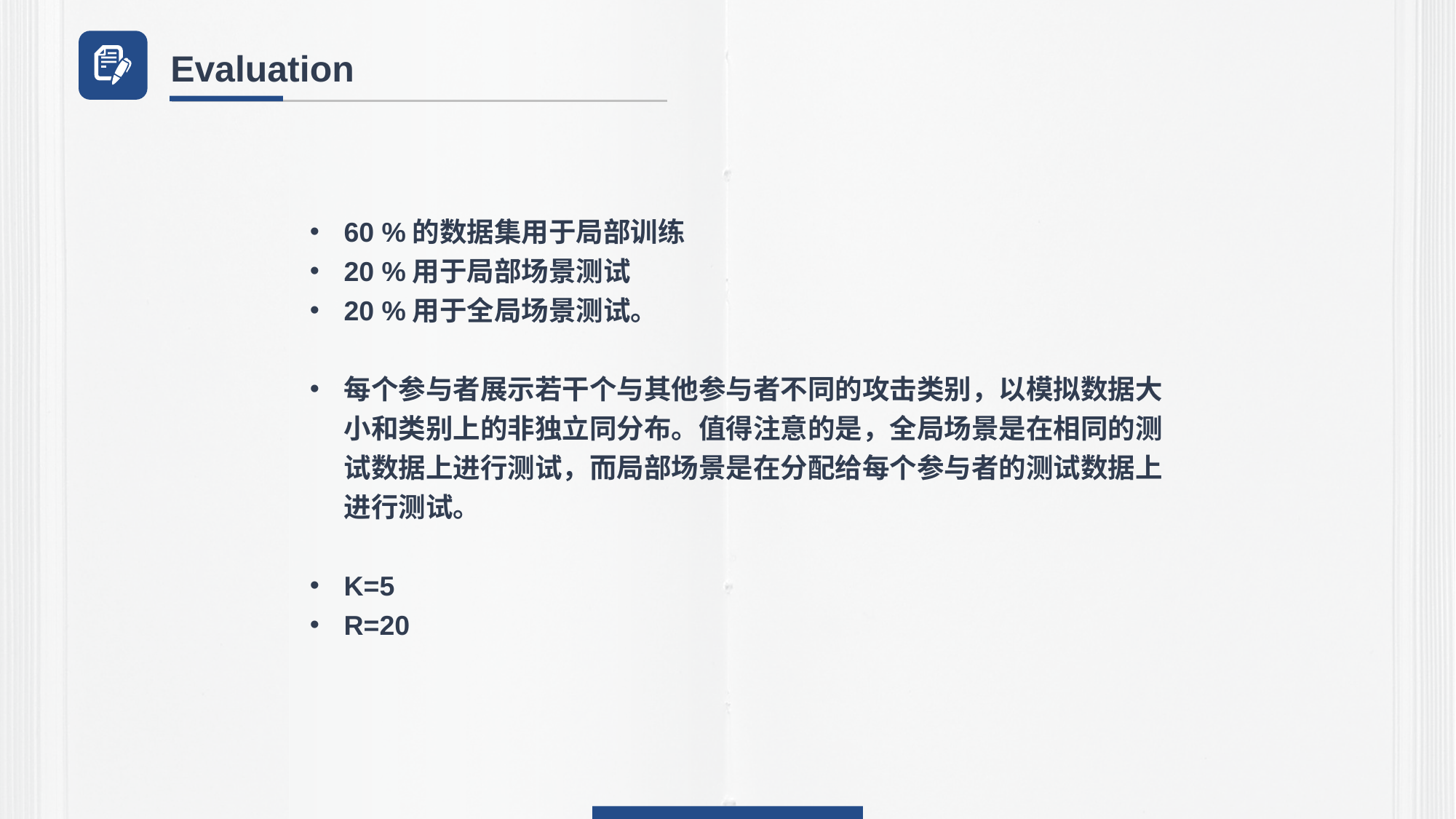

Evaluation

60 %的数据集用于局部训练
20 %用于局部场景测试
20 %用于全局场景测试。

每个参与者展示若干个与其他参与者不同的攻击类别，以模拟数据大小和类别上的非独立同分布。值得注意的是，全局场景是在相同的测试数据上进行测试，而局部场景是在分配给每个参与者的测试数据上进行测试。

K=5
R=20